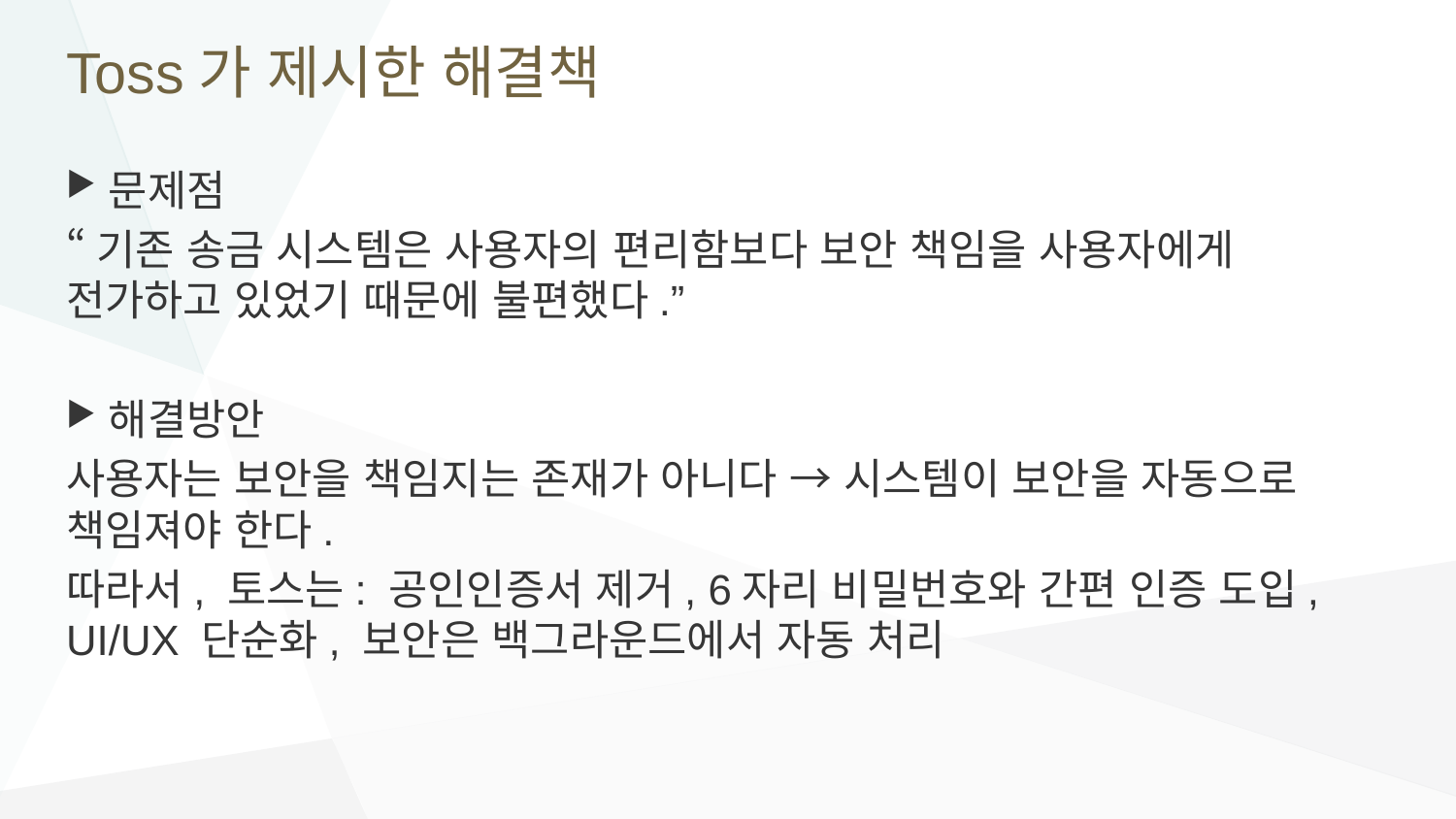

# Toss가 제시한 해결책
문제점
“기존 송금 시스템은 사용자의 편리함보다 보안 책임을 사용자에게 전가하고 있었기 때문에 불편했다.”

해결방안
사용자는 보안을 책임지는 존재가 아니다 → 시스템이 보안을 자동으로 책임져야 한다.
따라서, 토스는: 공인인증서 제거, 6자리 비밀번호와 간편 인증 도입, UI/UX 단순화, 보안은 백그라운드에서 자동 처리